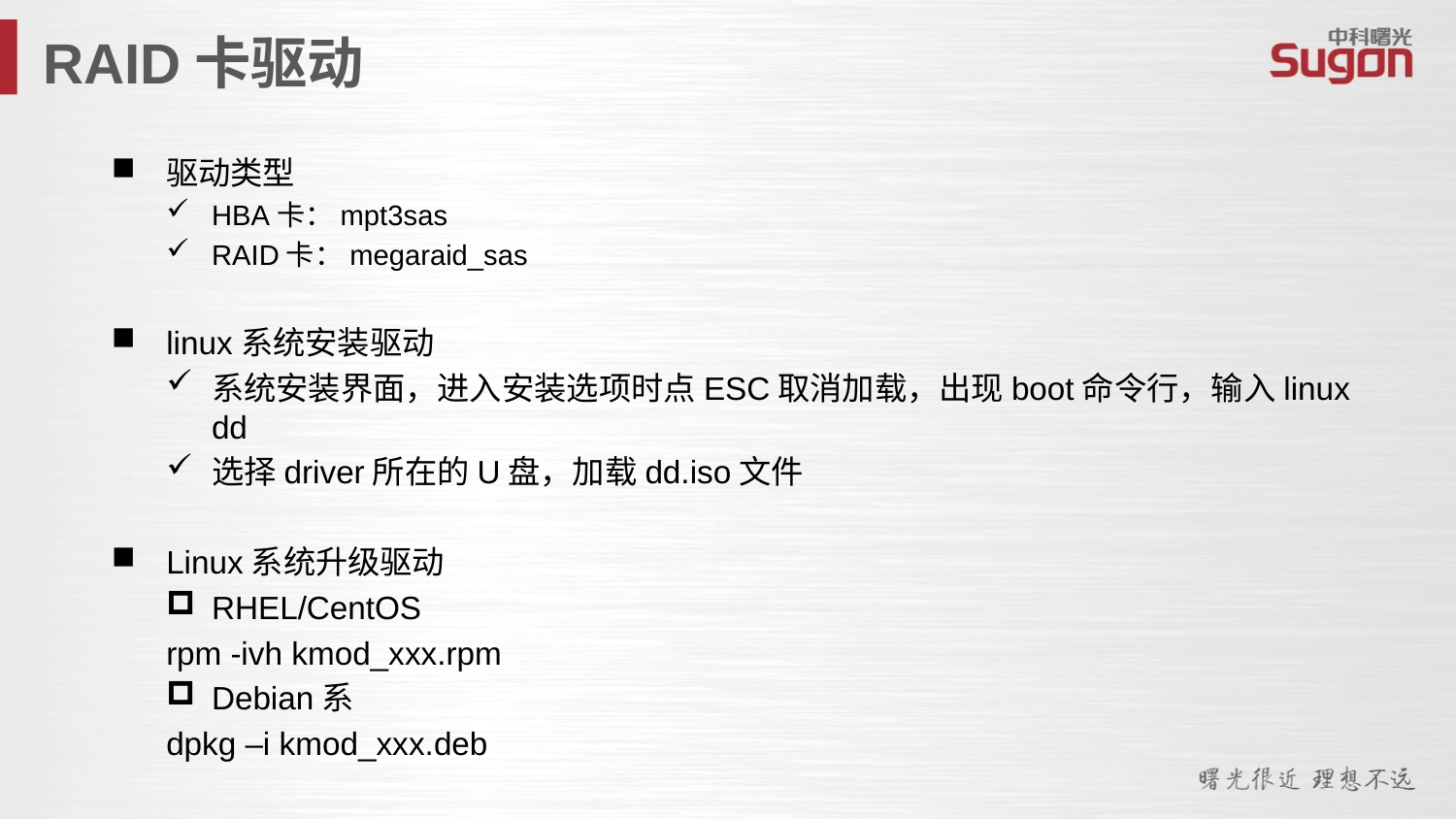

RAID卡驱动

驱动类型
HBA卡：mpt3sas
RAID卡：megaraid_sas

linux系统安装驱动
系统安装界面，进入安装选项时点ESC取消加载，出现boot命令行，输入linux dd
选择driver所在的U盘，加载dd.iso文件

Linux系统升级驱动
RHEL/CentOS
rpm -ivh kmod_xxx.rpm
Debian系
dpkg –i kmod_xxx.deb